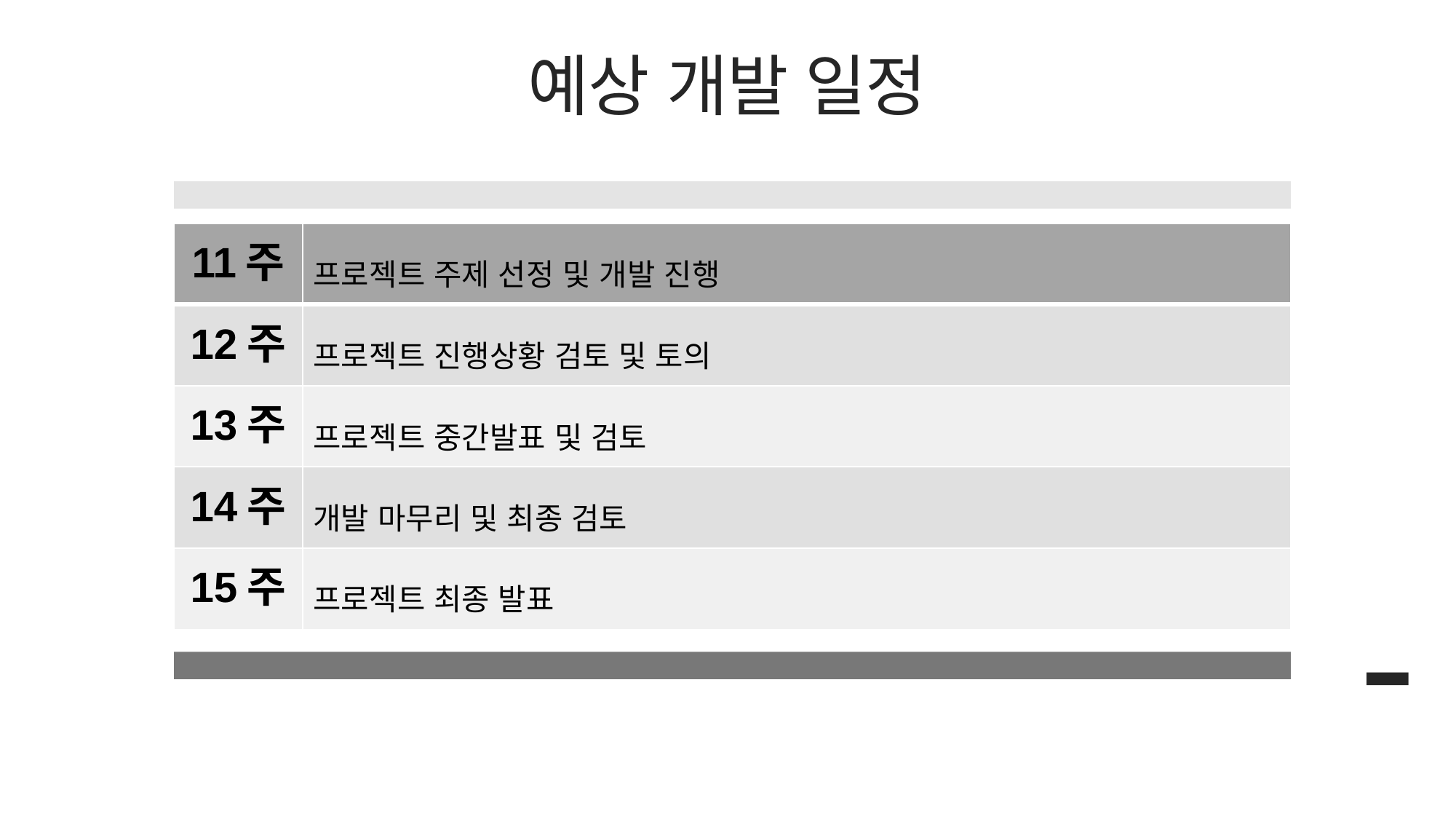

예상 개발 일정

| 11주 | 프로젝트 주제 선정 및 개발 진행 |
| --- | --- |
| 12주 | 프로젝트 진행상황 검토 및 토의 |
| 13주 | 프로젝트 중간발표 및 검토 |
| 14주 | 개발 마무리 및 최종 검토 |
| 15주 | 프로젝트 최종 발표 |